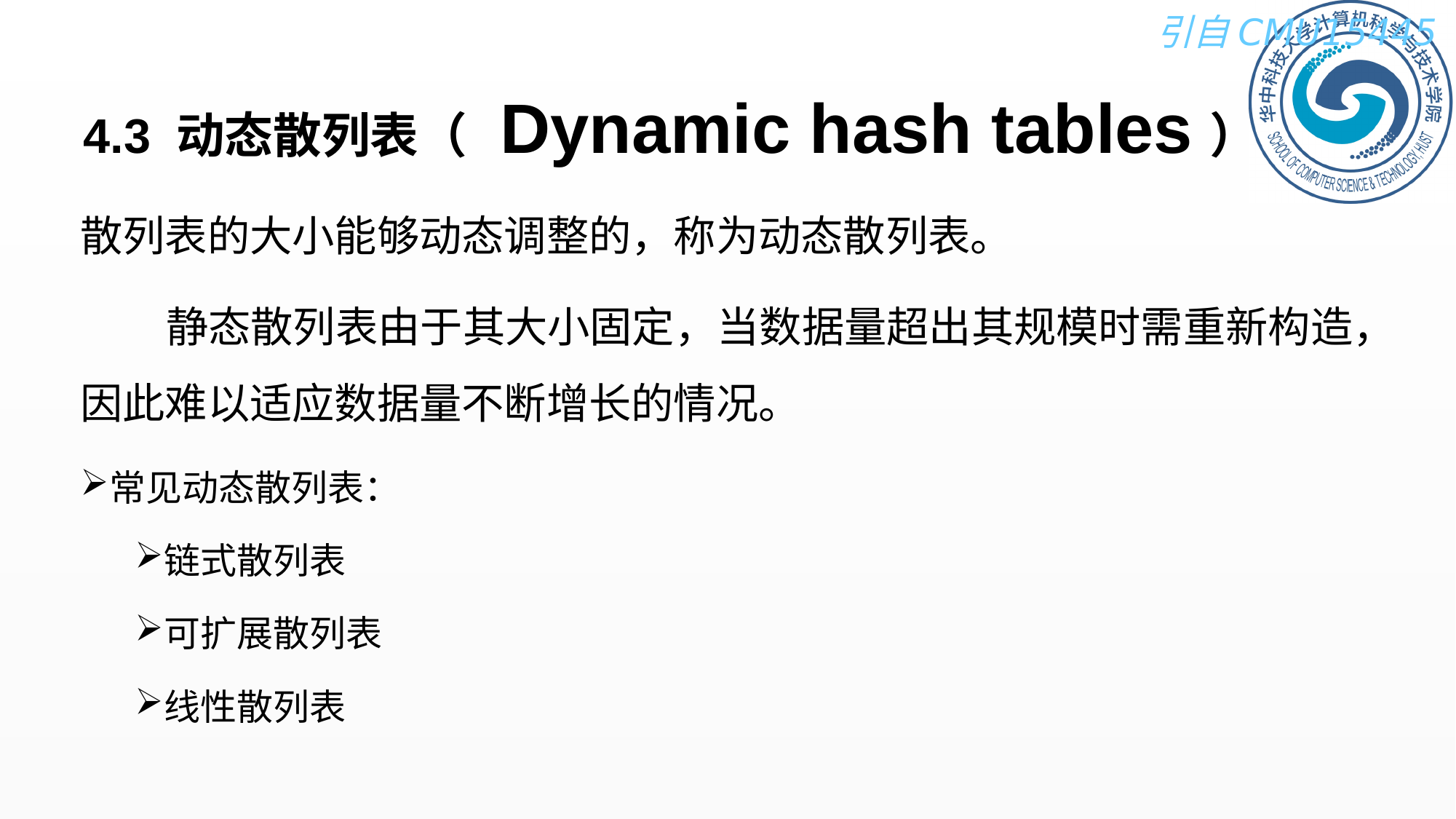

# 4.3 动态散列表（ Dynamic hash tables）
散列表的大小能够动态调整的，称为动态散列表。
        静态散列表由于其大小固定，当数据量超出其规模时需重新构造，因此难以适应数据量不断增长的情况。
常见动态散列表：
链式散列表
可扩展散列表
线性散列表
121